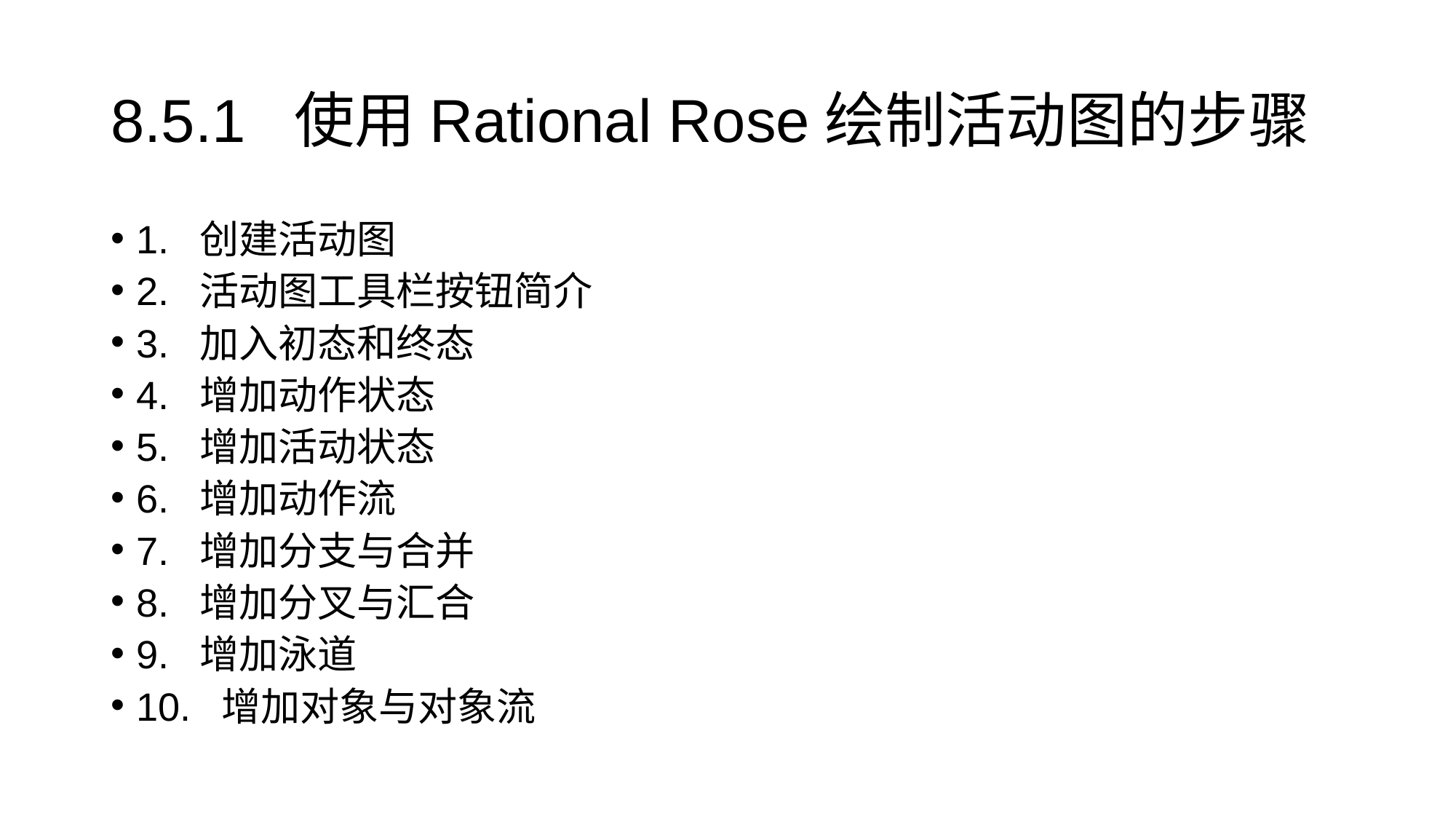

# 8.5.1  使用Rational Rose绘制活动图的步骤
1.  创建活动图
2.  活动图工具栏按钮简介
3.  加入初态和终态
4.  增加动作状态
5.  增加活动状态
6.  增加动作流
7.  增加分支与合并
8.  增加分叉与汇合
9.  增加泳道
10.  增加对象与对象流